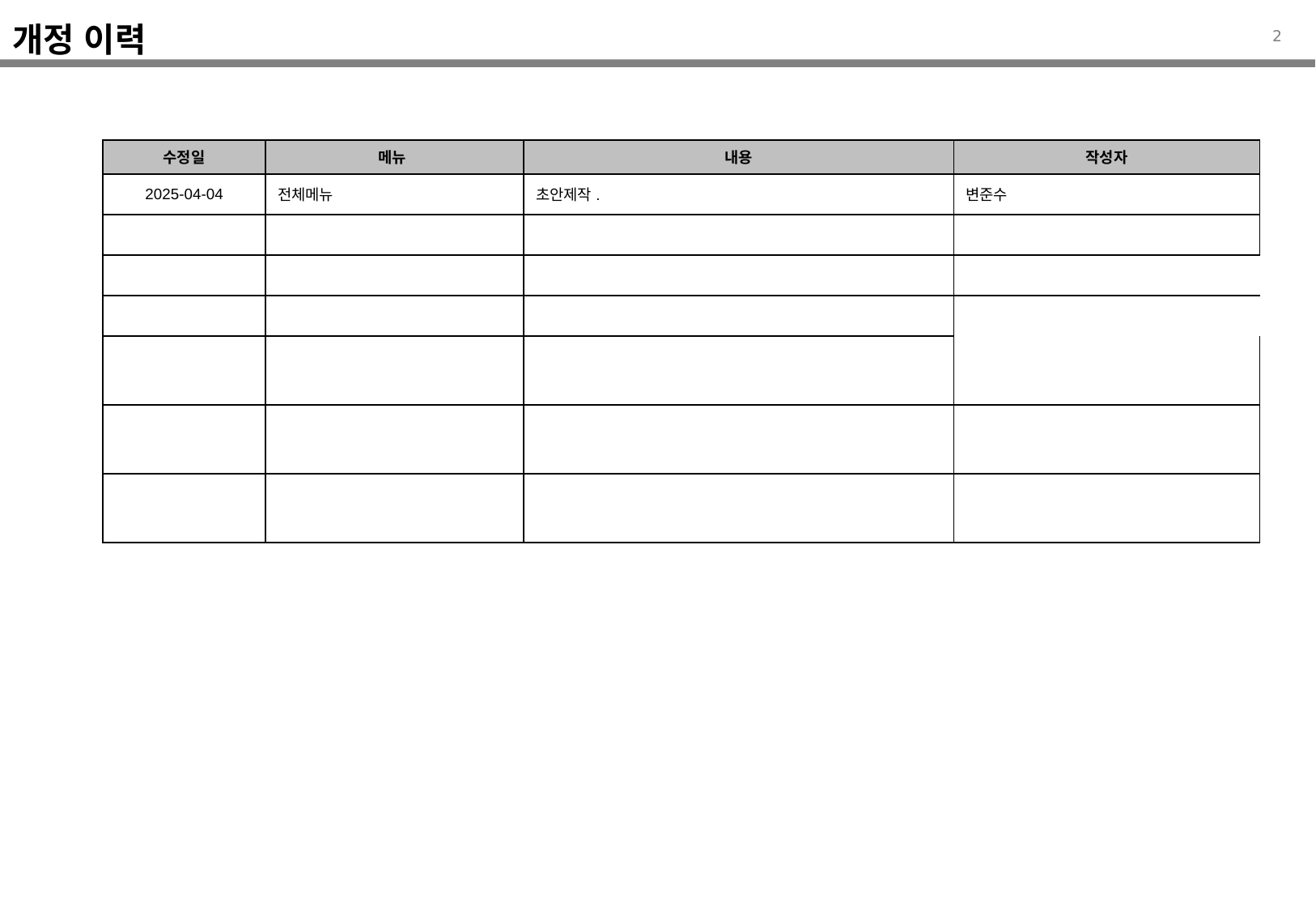

개정 이력
| 수정일 | 메뉴 | 내용 | 작성자 |
| --- | --- | --- | --- |
| 2025-04-04 | 전체메뉴 | 초안제작. | 변준수 |
|  |  |  |  |
|  |  |  |  |
|  |  |  |  |
|  |  |  |  |
|  |  |  |  |
|  |  |  |  |